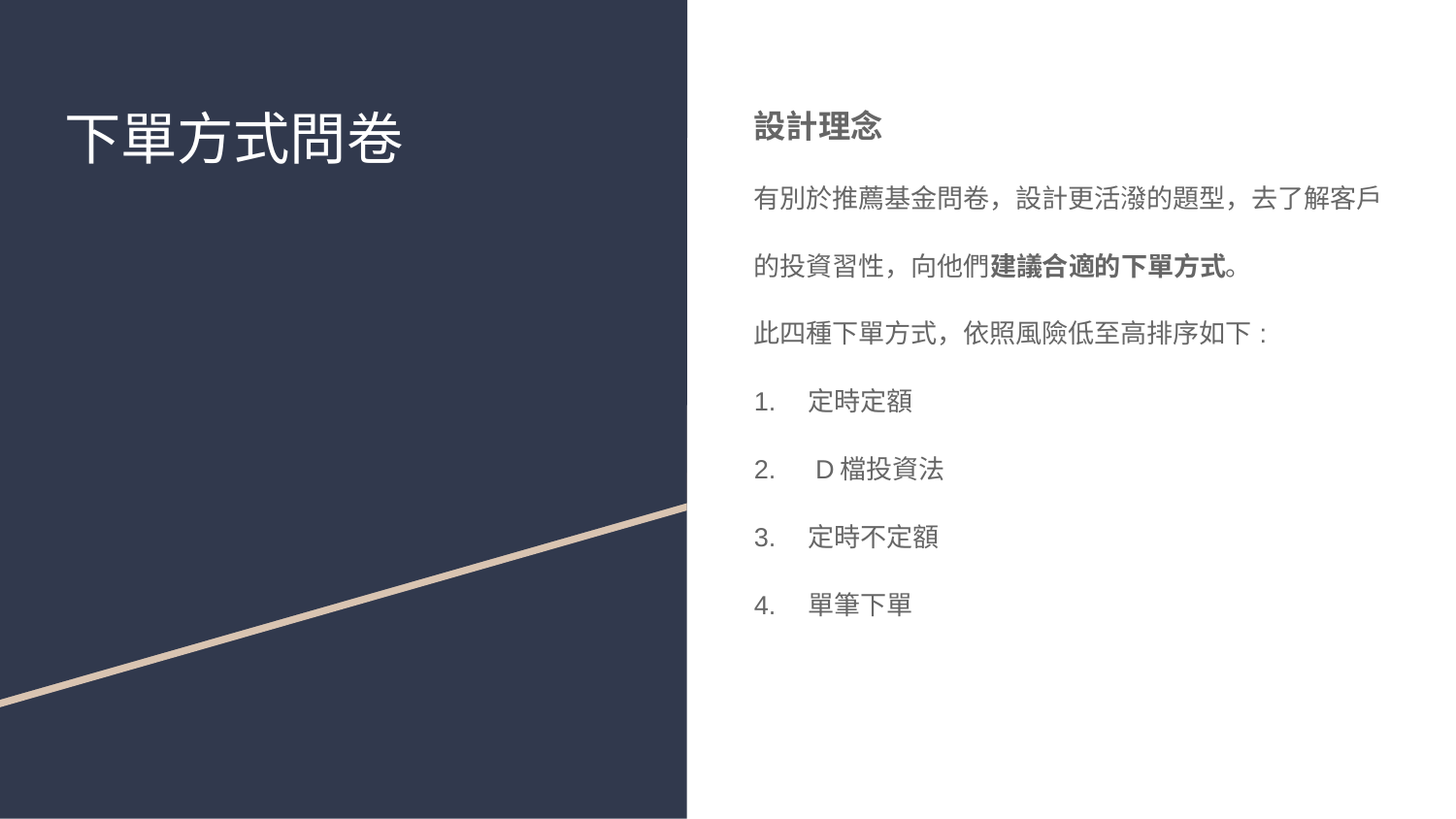

# 下單方式問卷
設計理念
有別於推薦基金問卷，設計更活潑的題型，去了解客戶
的投資習性，向他們建議合適的下單方式。
此四種下單方式，依照風險低至高排序如下:
1.　定時定額
2.　D檔投資法
3.　定時不定額
4.　單筆下單